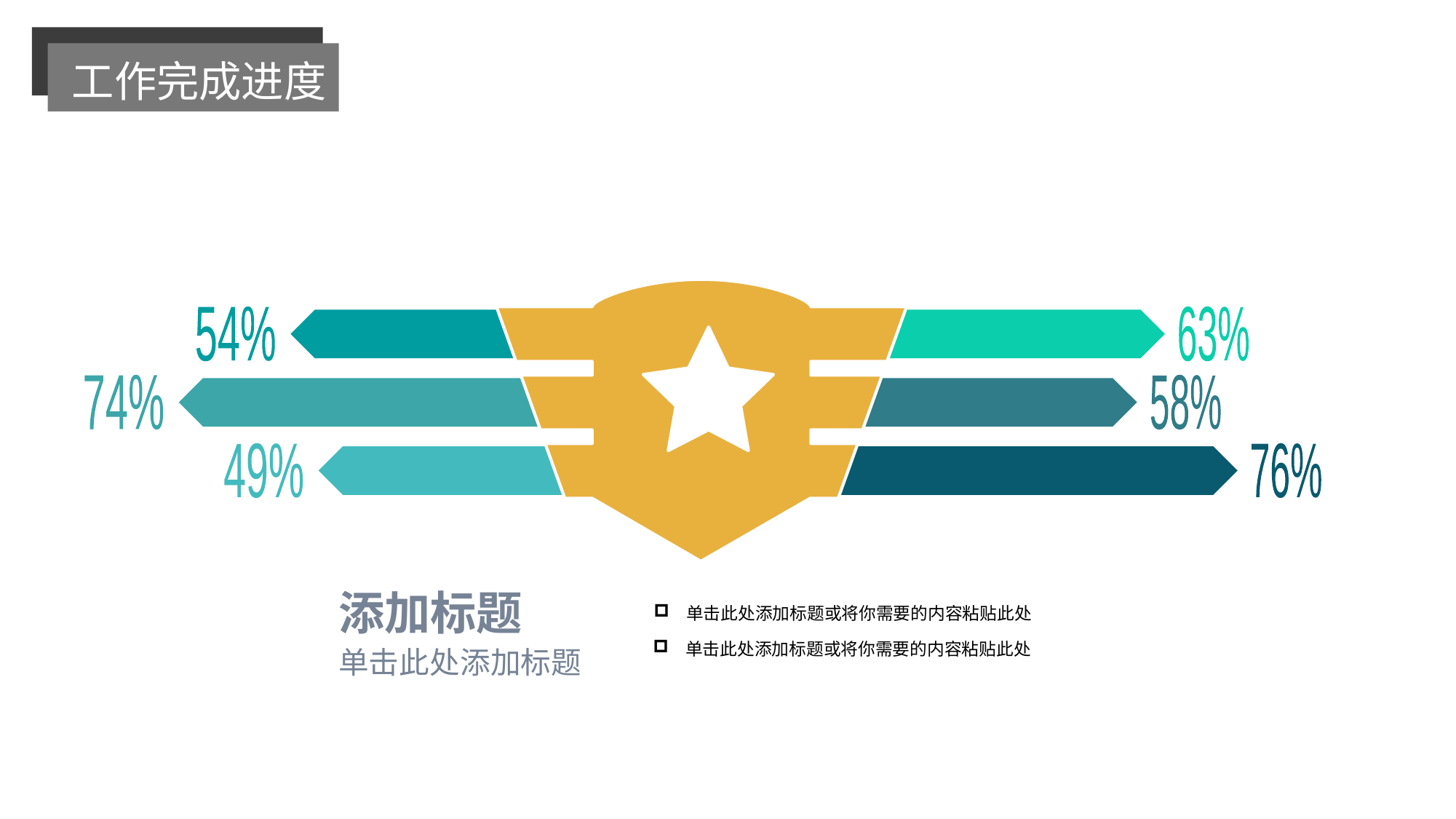

工作完成进度

54%
63%

74%
58%

49%
76%

添加标题
单击此处添加标题或将你需要的内容粘贴此处
单击此处添加标题或将你需要的内容粘贴此处
单击此处添加标题